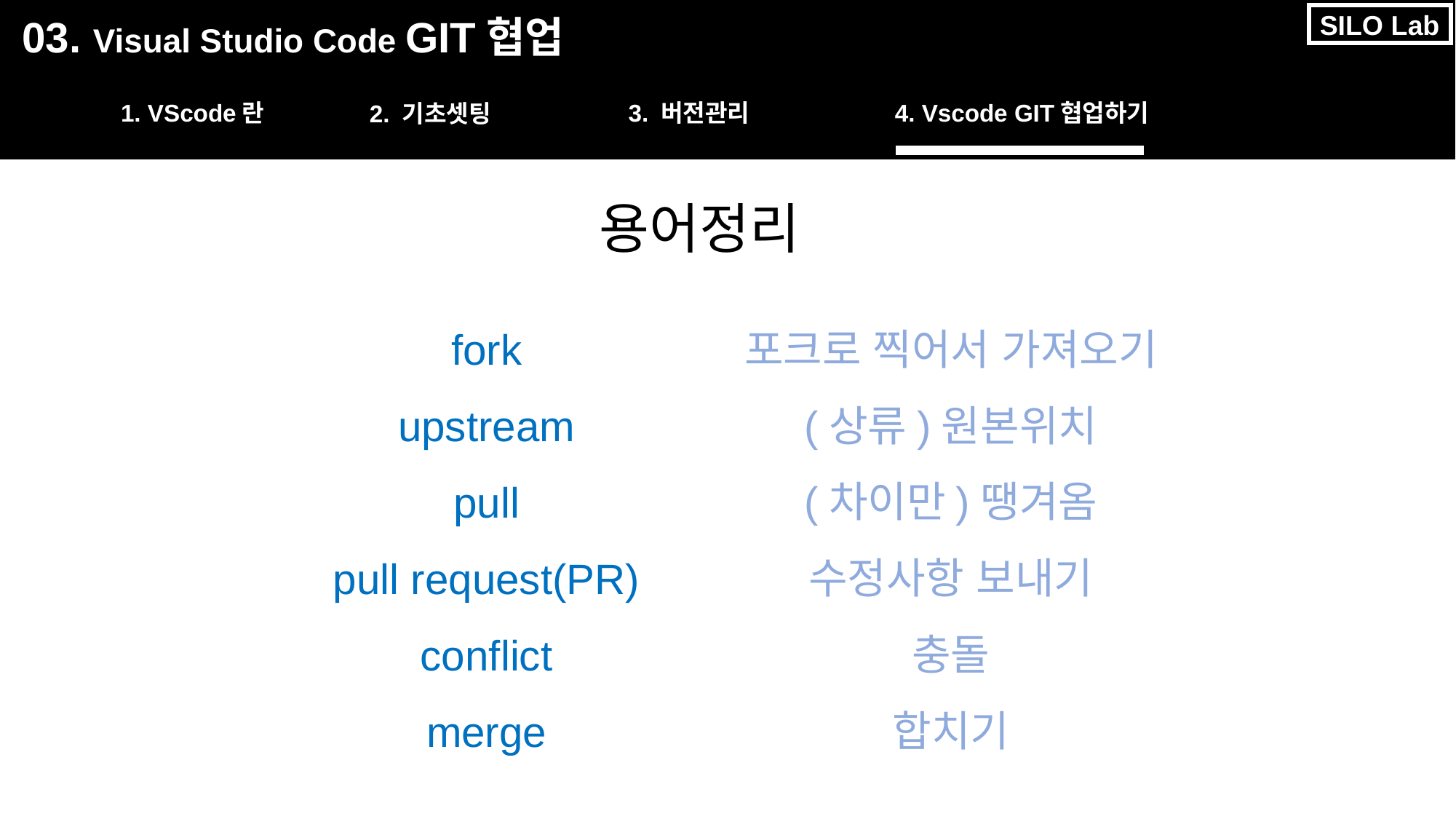

03. Visual Studio Code GIT협업
SILO Lab
1. VScode란
3. 버전관리
4. Vscode GIT협업하기
2. 기초셋팅
용어정리
포크로 찍어서 가져오기
(상류)원본위치
(차이만)땡겨옴
수정사항 보내기
충돌
합치기
fork
upstream
pull
pull request(PR)
conflict
merge